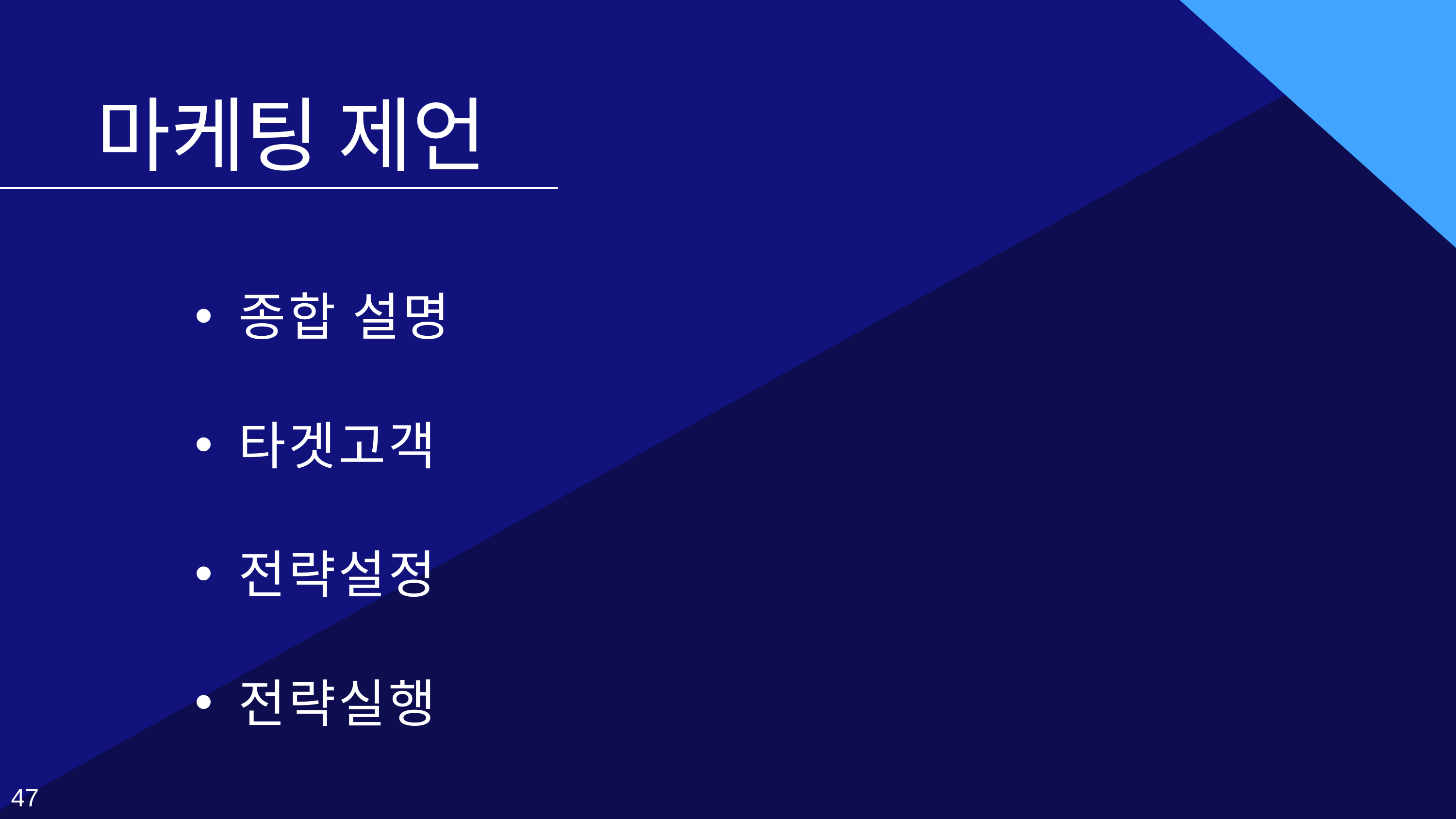

마케팅 제언

종합 설명
타겟고객
전략설정
전략실행
47